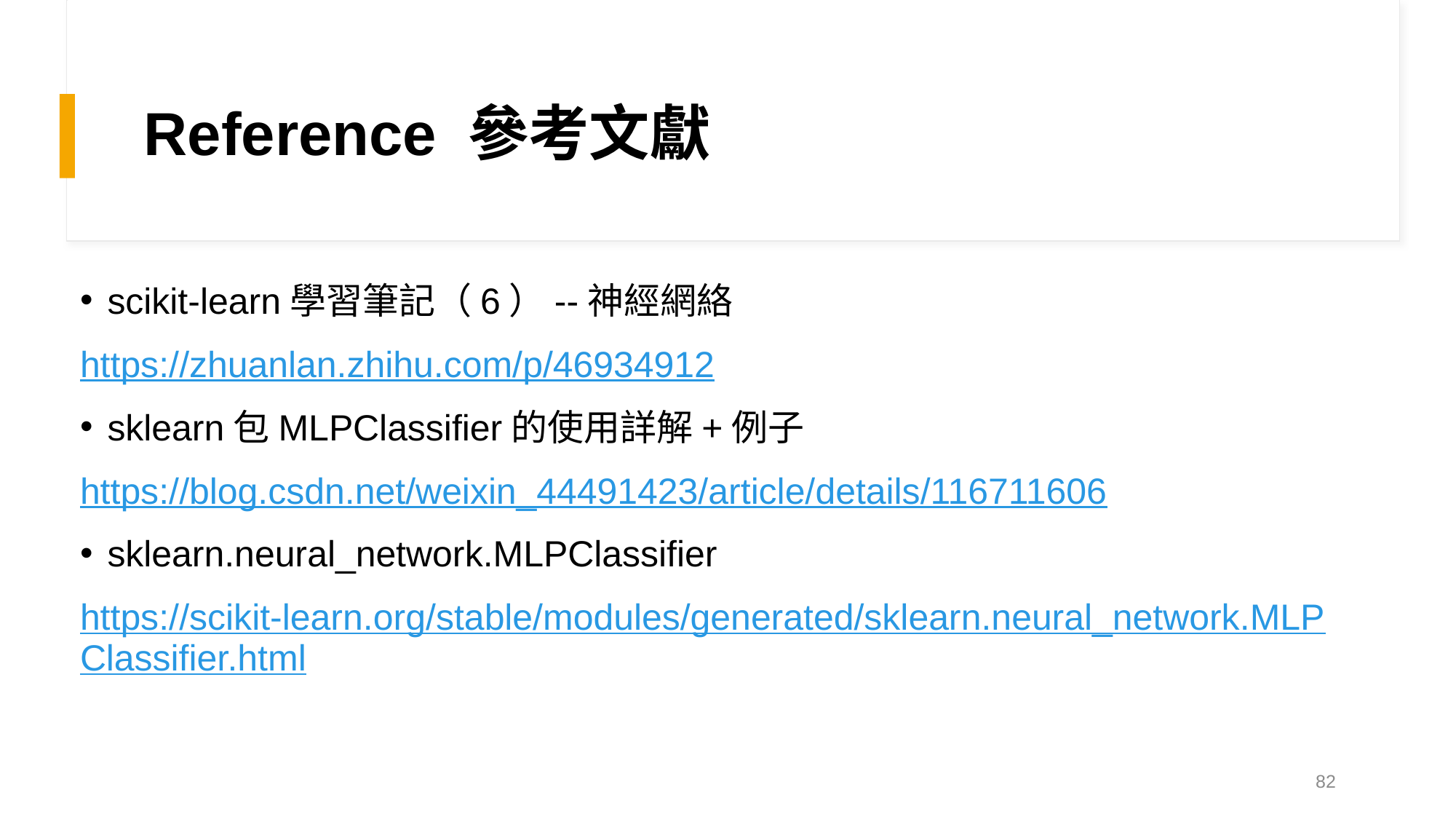

# Reference 參考文獻
scikit-learn學習筆記（6）--神經網絡
https://zhuanlan.zhihu.com/p/46934912
sklearn包MLPClassifier的使用詳解+例子
https://blog.csdn.net/weixin_44491423/article/details/116711606
sklearn.neural_network.MLPClassifier
https://scikit-learn.org/stable/modules/generated/sklearn.neural_network.MLPClassifier.html
82